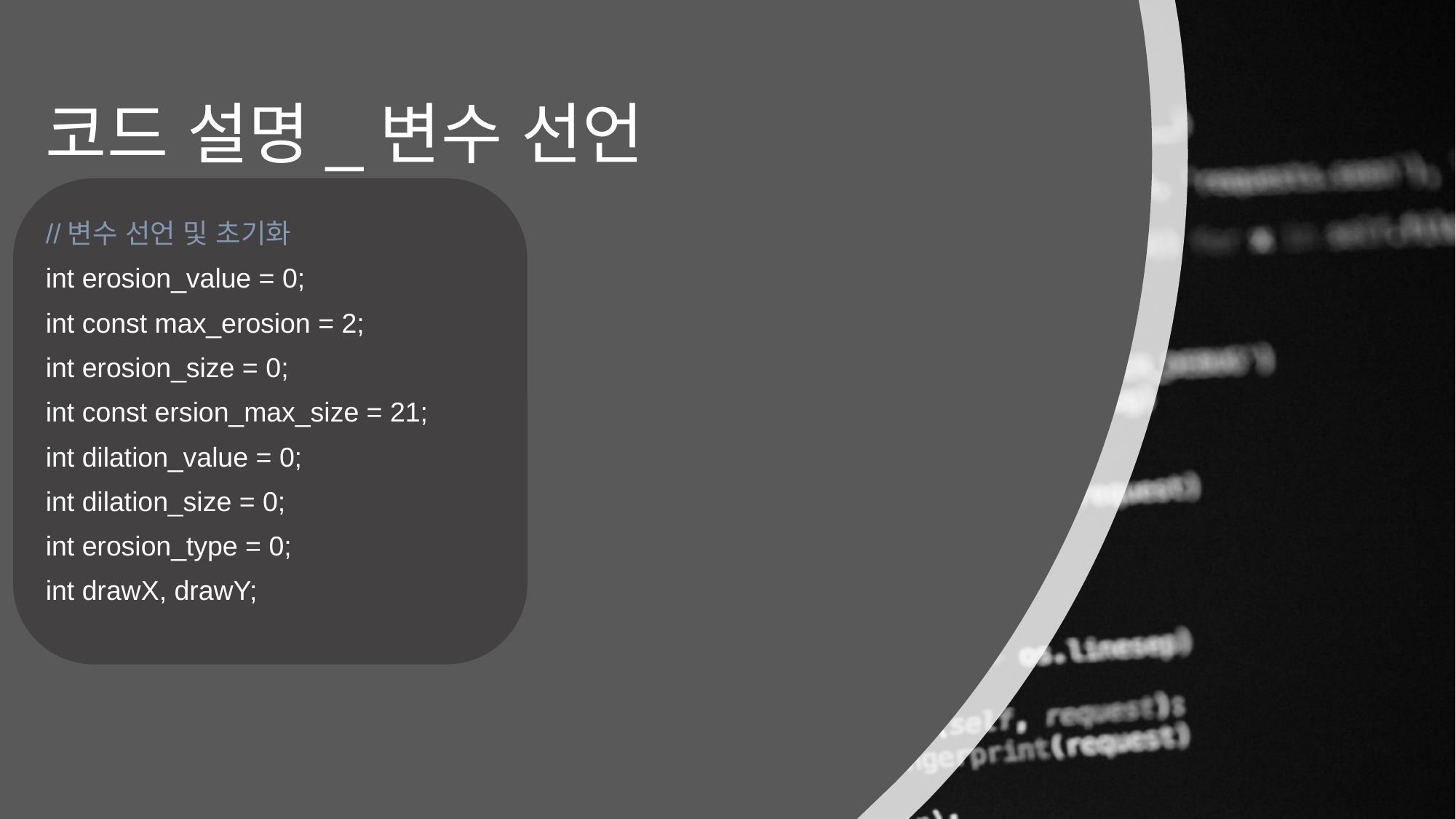

# 코드 설명_변수 선언

//변수 선언 및 초기화
int erosion_value = 0;
int const max_erosion = 2;
int erosion_size = 0;
int const ersion_max_size = 21;
int dilation_value = 0;
int dilation_size = 0;
int erosion_type = 0;
int drawX, drawY;